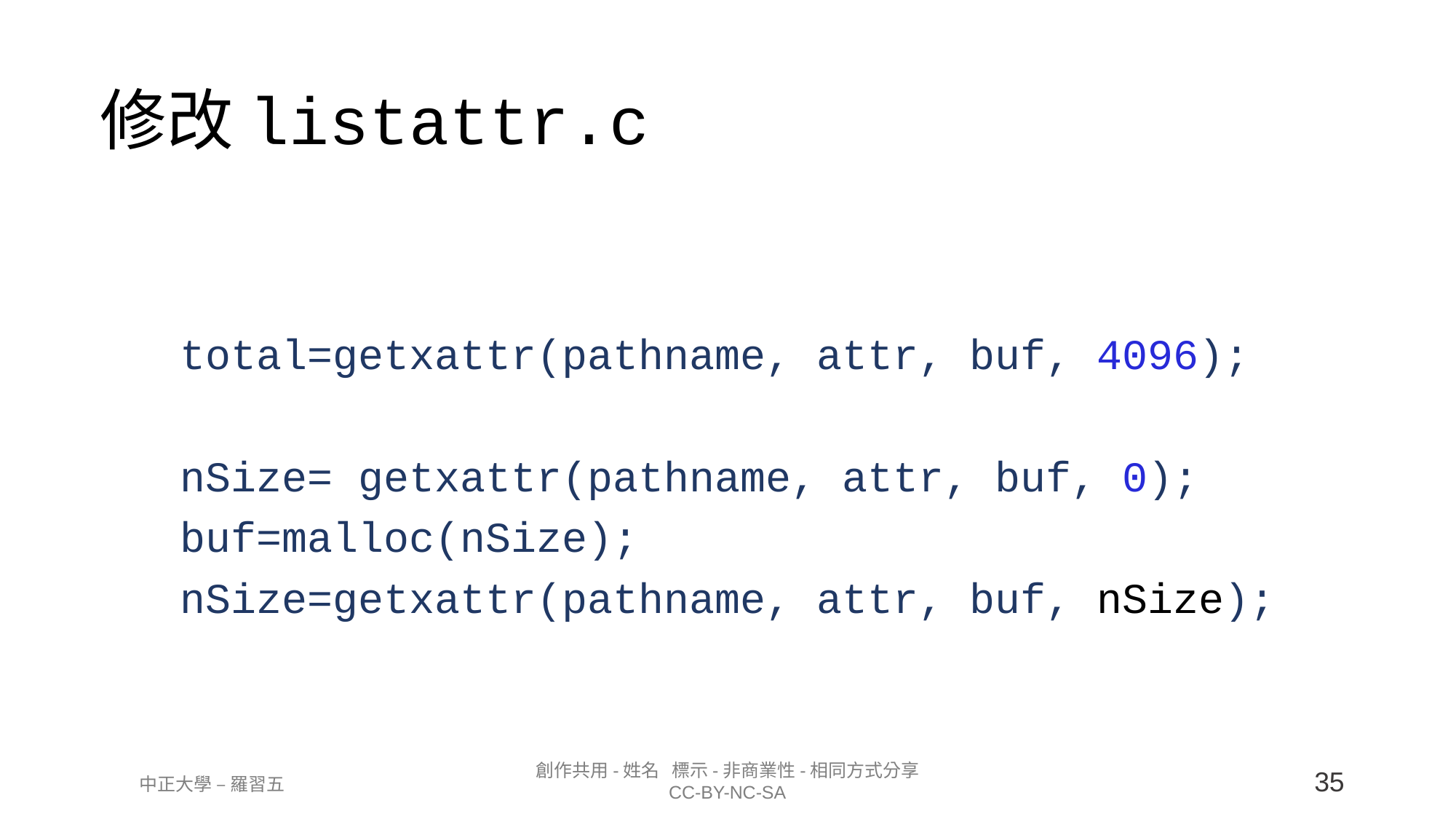

# 修改listattr.c
total=getxattr(pathname, attr, buf, 4096);

nSize= getxattr(pathname, attr, buf, 0);
buf=malloc(nSize);
nSize=getxattr(pathname, attr, buf, nSize);